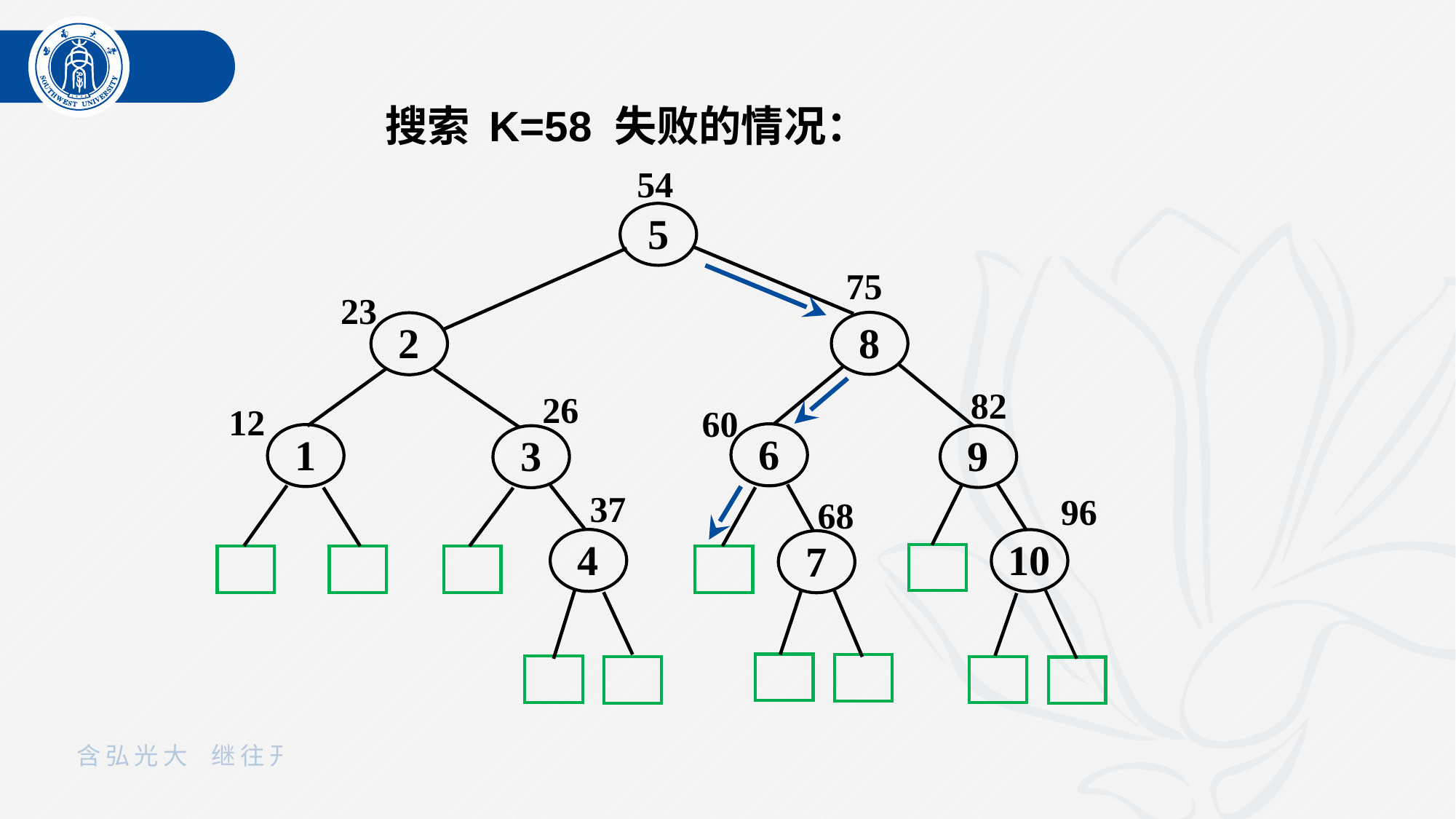

搜索 K=58 失败的情况：
54
5

75
23
8
2

82
26
12
60
6
1
9
3

37
96
68
4
10
7